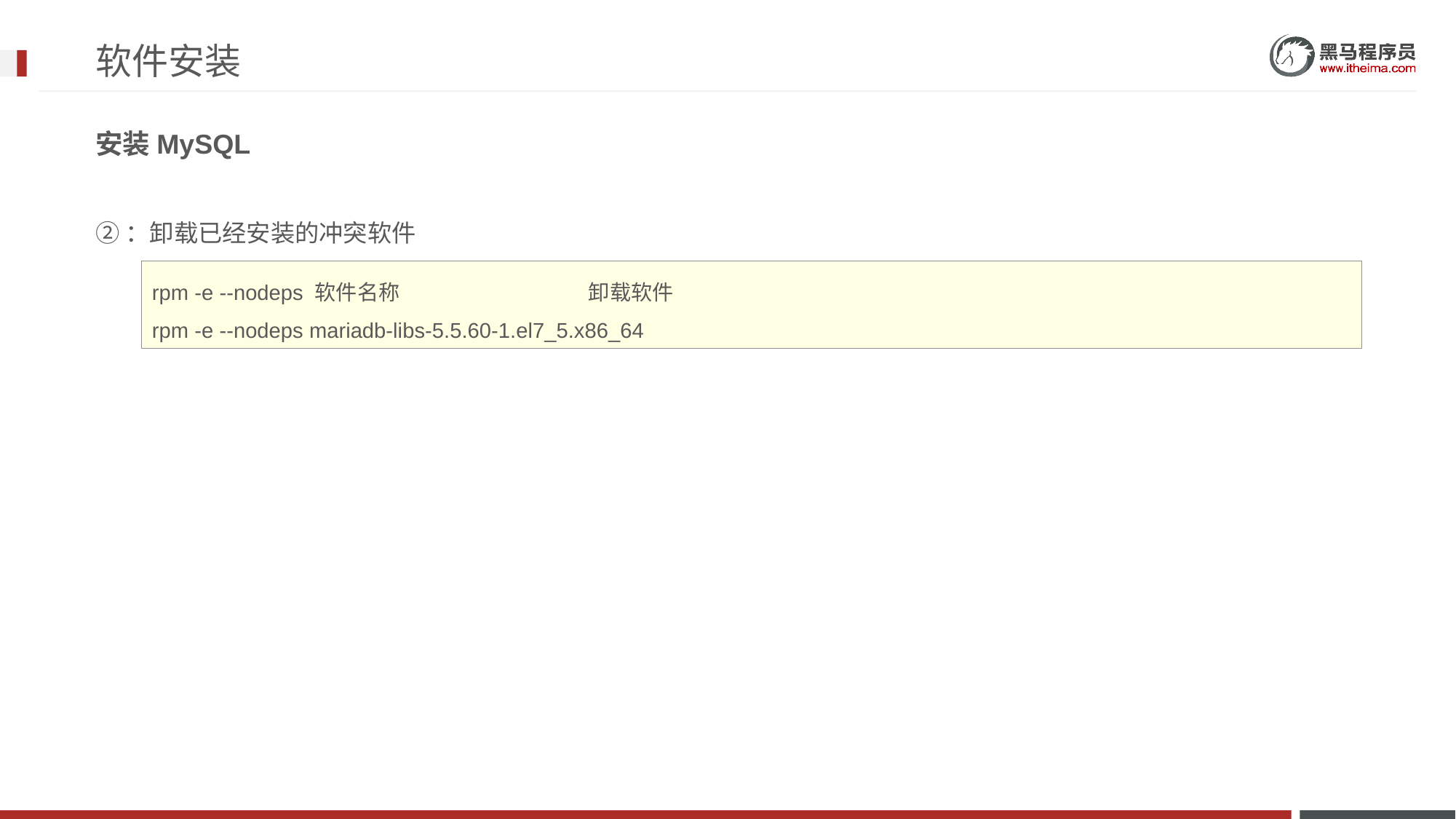

# 软件安装
安装MySQL
②：卸载已经安装的冲突软件

rpm -e --nodeps 软件名称		卸载软件
rpm -e --nodeps mariadb-libs-5.5.60-1.el7_5.x86_64